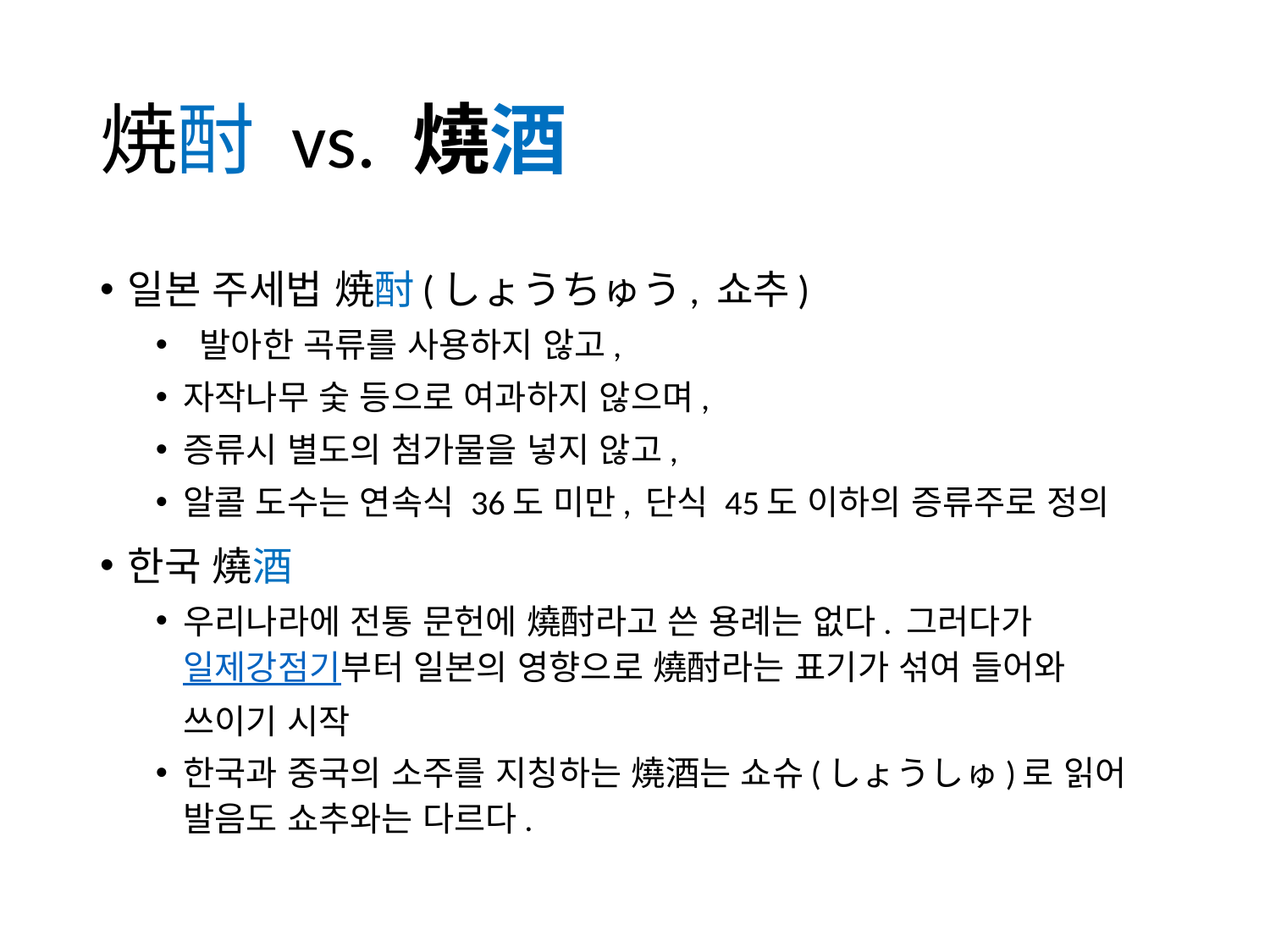

# 焼酎 vs. 燒酒
일본 주세법 焼酎(しょうちゅう, 쇼추)
 발아한 곡류를 사용하지 않고,
자작나무 숯 등으로 여과하지 않으며,
증류시 별도의 첨가물을 넣지 않고,
알콜 도수는 연속식 36도 미만, 단식 45도 이하의 증류주로 정의
한국 燒酒
우리나라에 전통 문헌에 燒酎라고 쓴 용례는 없다. 그러다가 일제강점기부터 일본의 영향으로 燒酎라는 표기가 섞여 들어와 쓰이기 시작
한국과 중국의 소주를 지칭하는 燒酒는 쇼슈(しょうしゅ)로 읽어 발음도 쇼추와는 다르다.